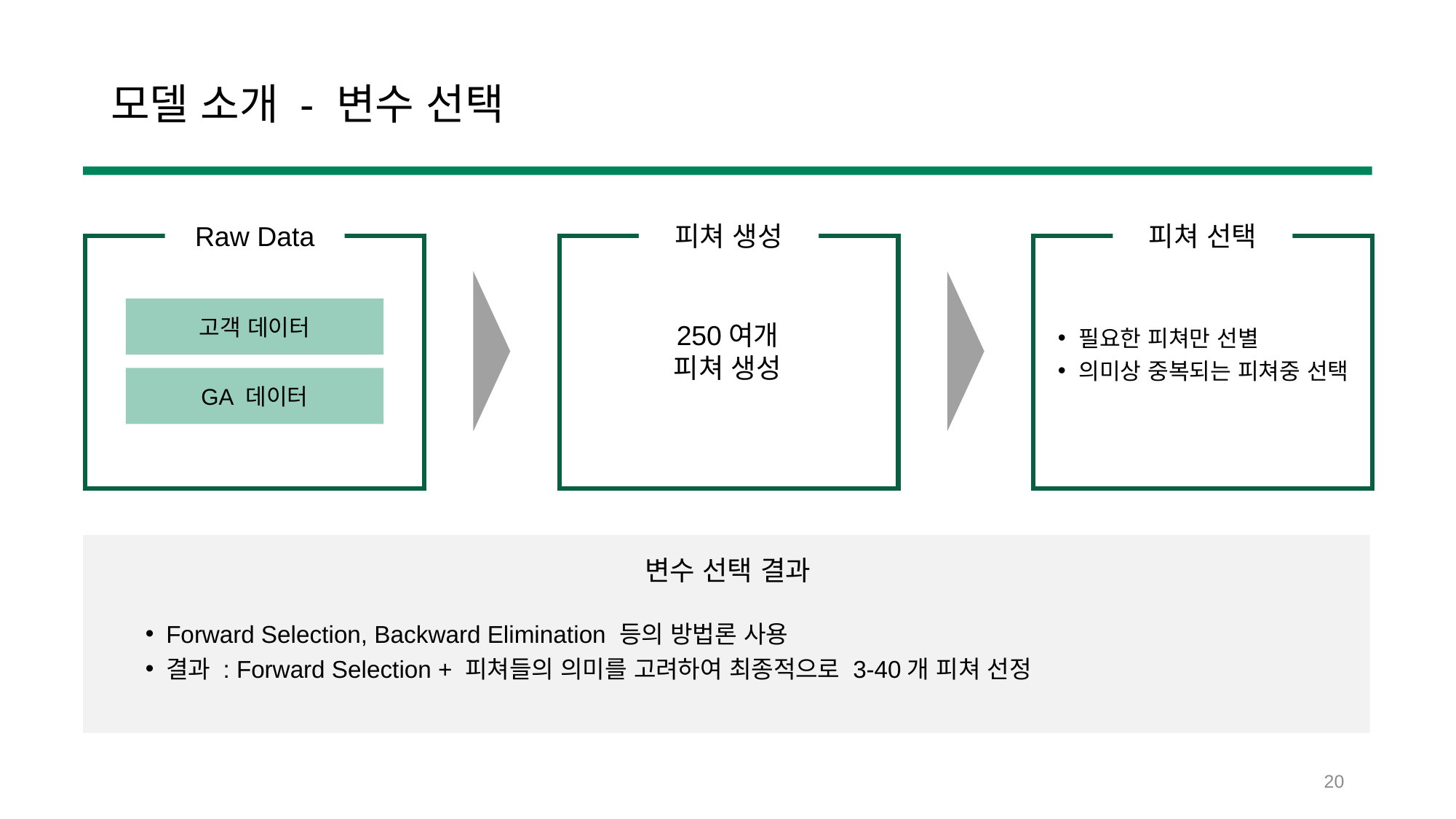

# 모델 소개 - 변수 선택

Raw Data
피쳐 생성

250여개
피쳐 생성
피쳐 선택

필요한 피쳐만 선별
의미상 중복되는 피쳐중 선택

고객 데이터

GA 데이터

변수 선택 결과
Forward Selection, Backward Elimination 등의 방법론 사용
결과 : Forward Selection + 피쳐들의 의미를 고려하여 최종적으로 3-40개 피쳐 선정
20